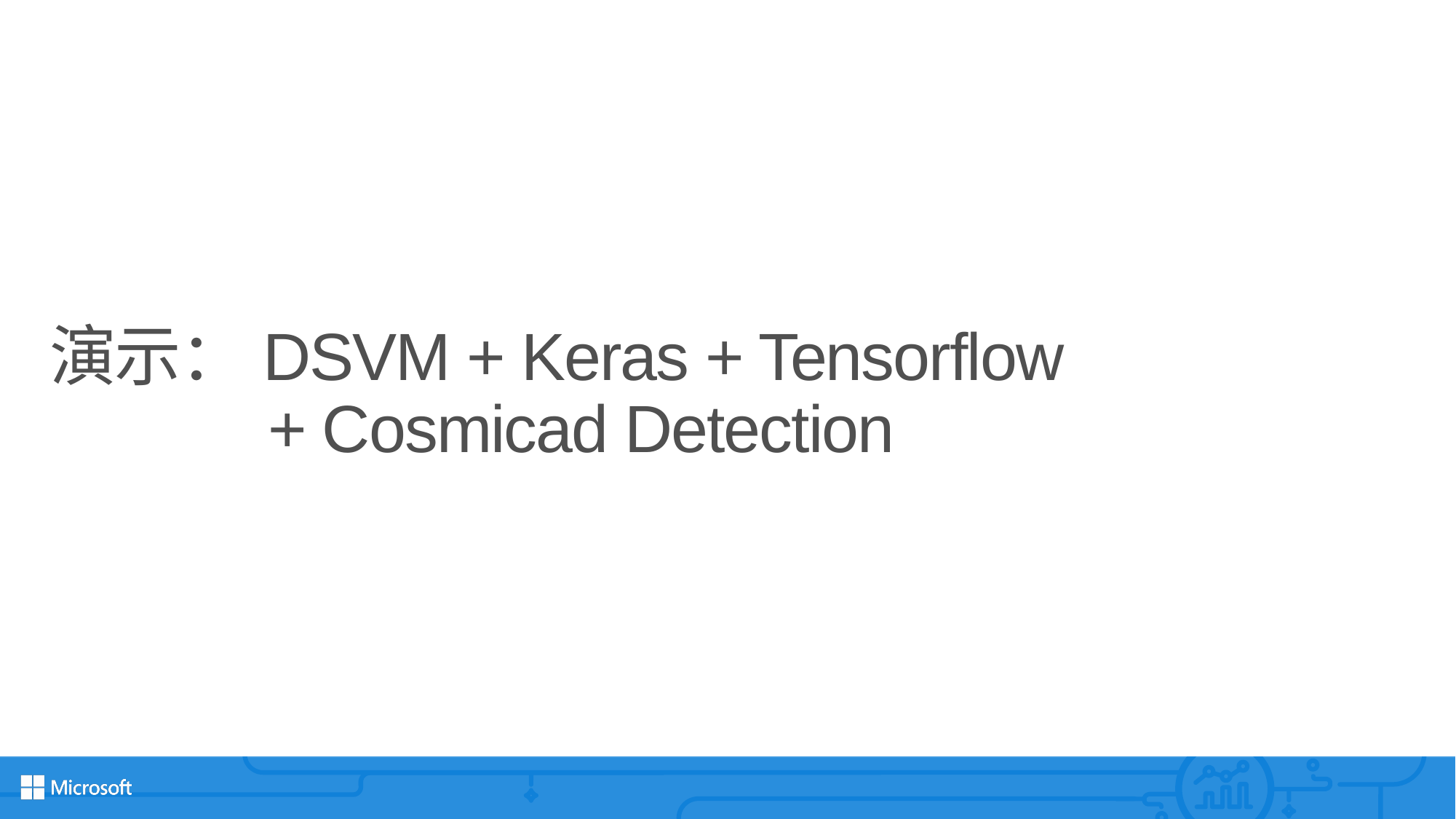

# 演示：DSVM + Keras + Tensorflow + Cosmicad Detection